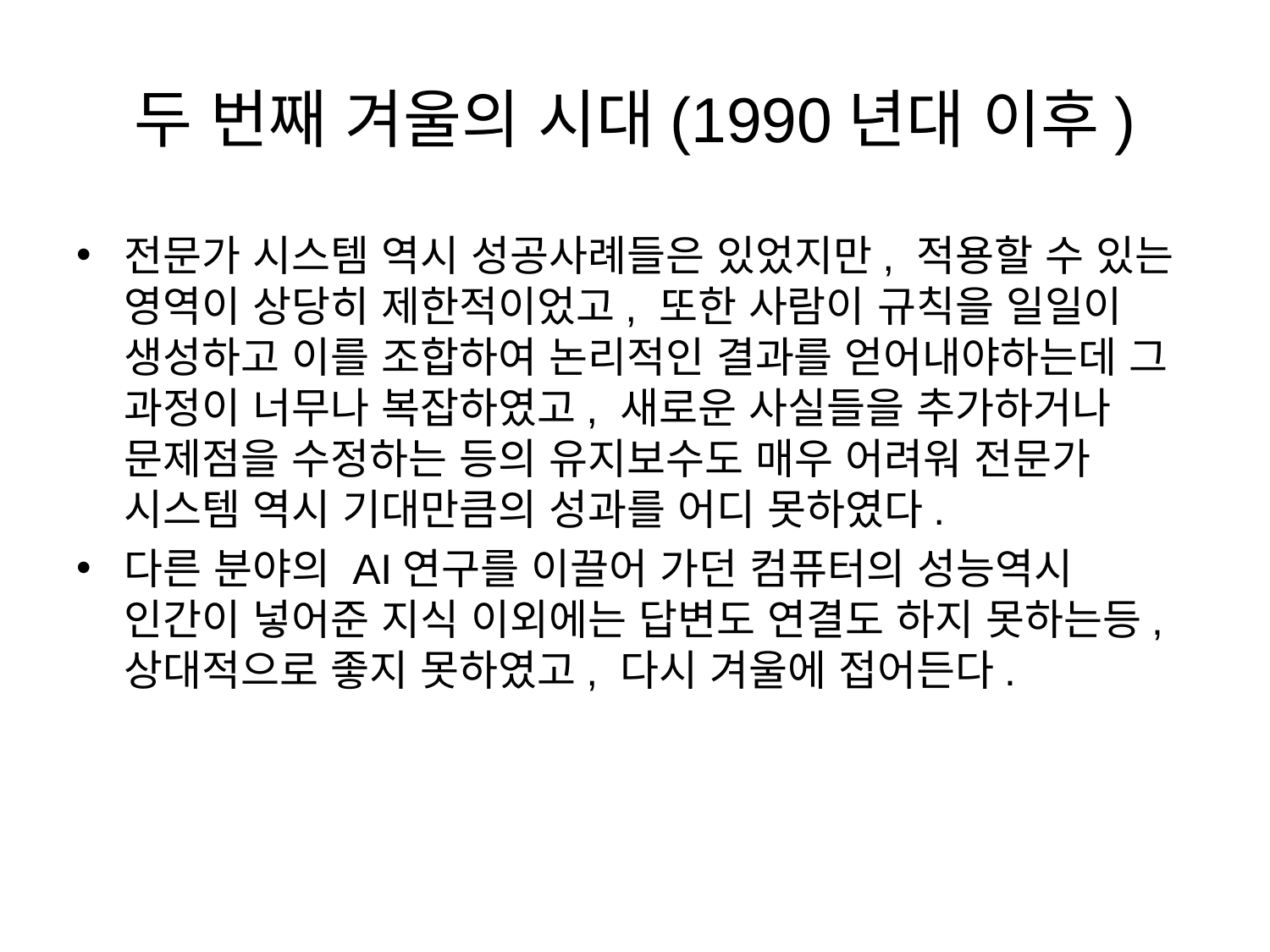

# 두 번째 겨울의 시대(1990년대 이후)
전문가 시스템 역시 성공사례들은 있었지만, 적용할 수 있는 영역이 상당히 제한적이었고, 또한 사람이 규칙을 일일이 생성하고 이를 조합하여 논리적인 결과를 얻어내야하는데 그 과정이 너무나 복잡하였고, 새로운 사실들을 추가하거나 문제점을 수정하는 등의 유지보수도 매우 어려워 전문가 시스템 역시 기대만큼의 성과를 어디 못하였다.
다른 분야의 AI연구를 이끌어 가던 컴퓨터의 성능역시 인간이 넣어준 지식 이외에는 답변도 연결도 하지 못하는등,상대적으로 좋지 못하였고, 다시 겨울에 접어든다.